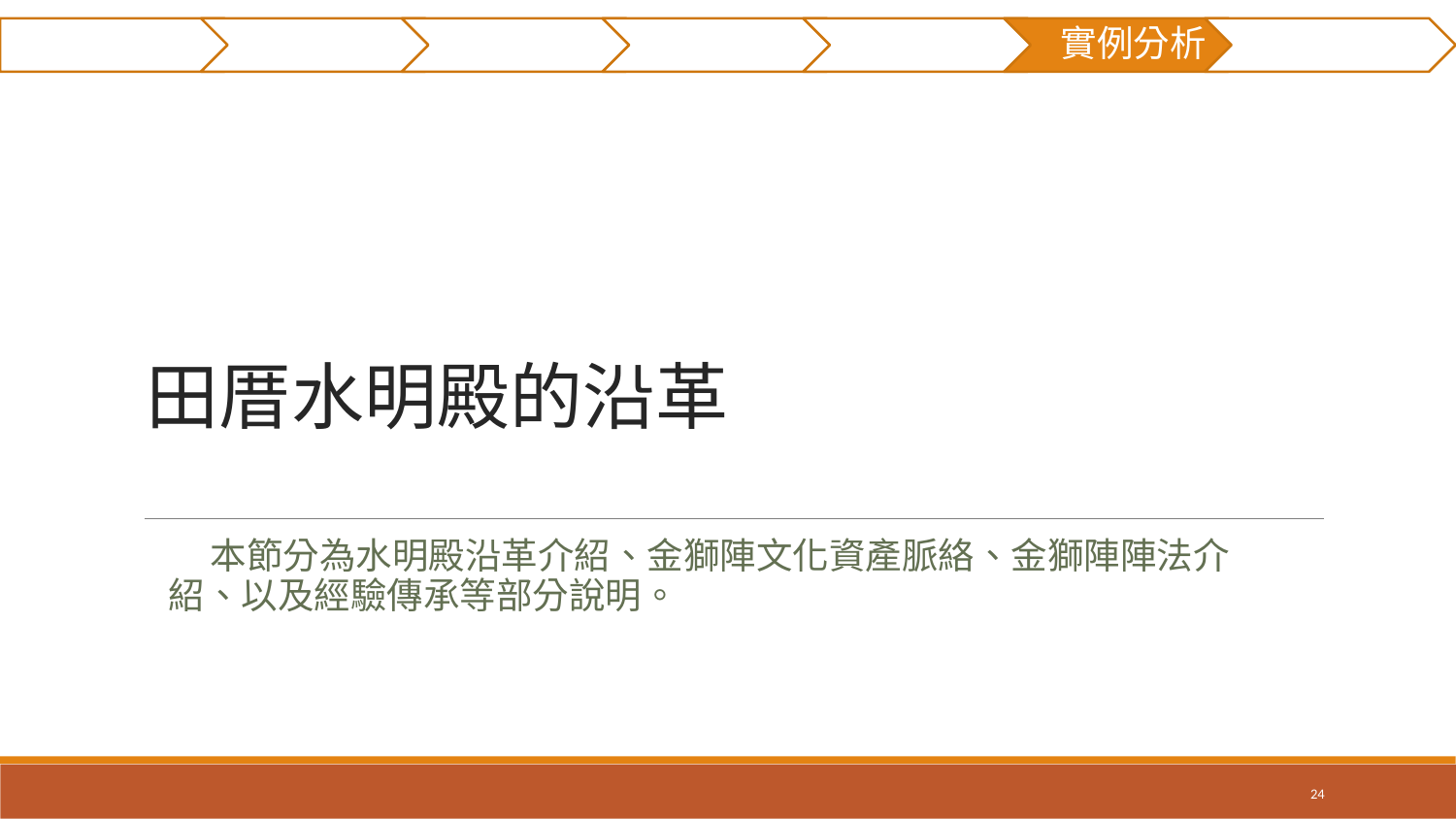

摘要

研究貢獻

前言

文獻回顧

研究方法

實例分析

結論與建議
# 田厝水明殿的沿革
    本節分為水明殿沿革介紹、金獅陣文化資產脈絡、金獅陣陣法介紹、以及經驗傳承等部分說明。
24